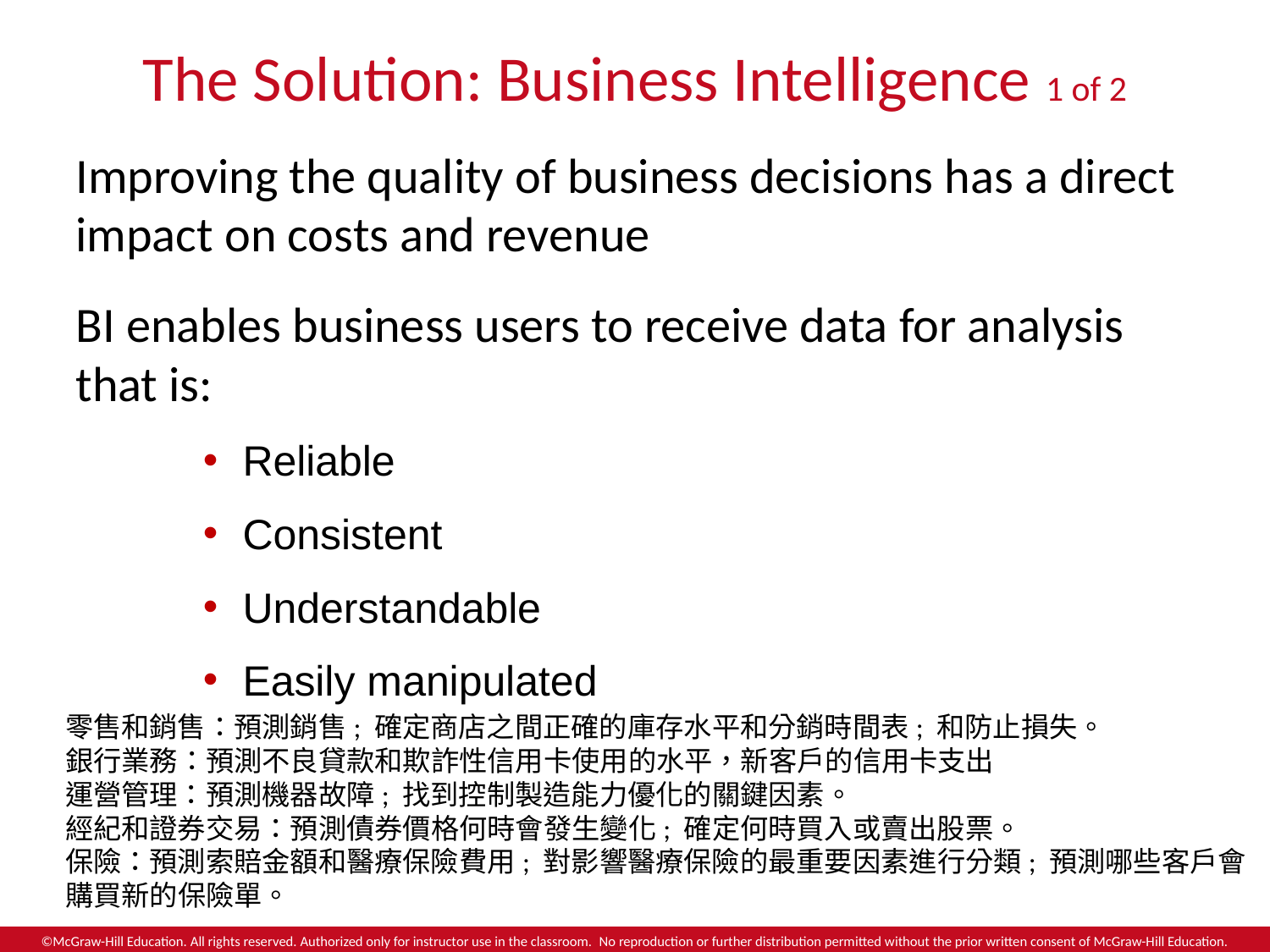

# The Solution: Business Intelligence 1 of 2
Improving the quality of business decisions has a direct impact on costs and revenue
BI enables business users to receive data for analysis that is:
Reliable
Consistent
Understandable
Easily manipulated
零售和銷售：預測銷售; 確定商店之間正確的庫存水平和分銷時間表; 和防止損失。
銀行業務：預測不良貸款和欺詐性信用卡使用的水平，新客戶的信用卡支出
運營管理：預測機器故障; 找到控制製造能力優化的關鍵因素。
經紀和證券交易：預測債券價格何時會發生變化; 確定何時買入或賣出股票。
保險：預測索賠金額和醫療保險費用; 對影響醫療保險的最重要因素進行分類; 預測哪些客戶會購買新的保險單。